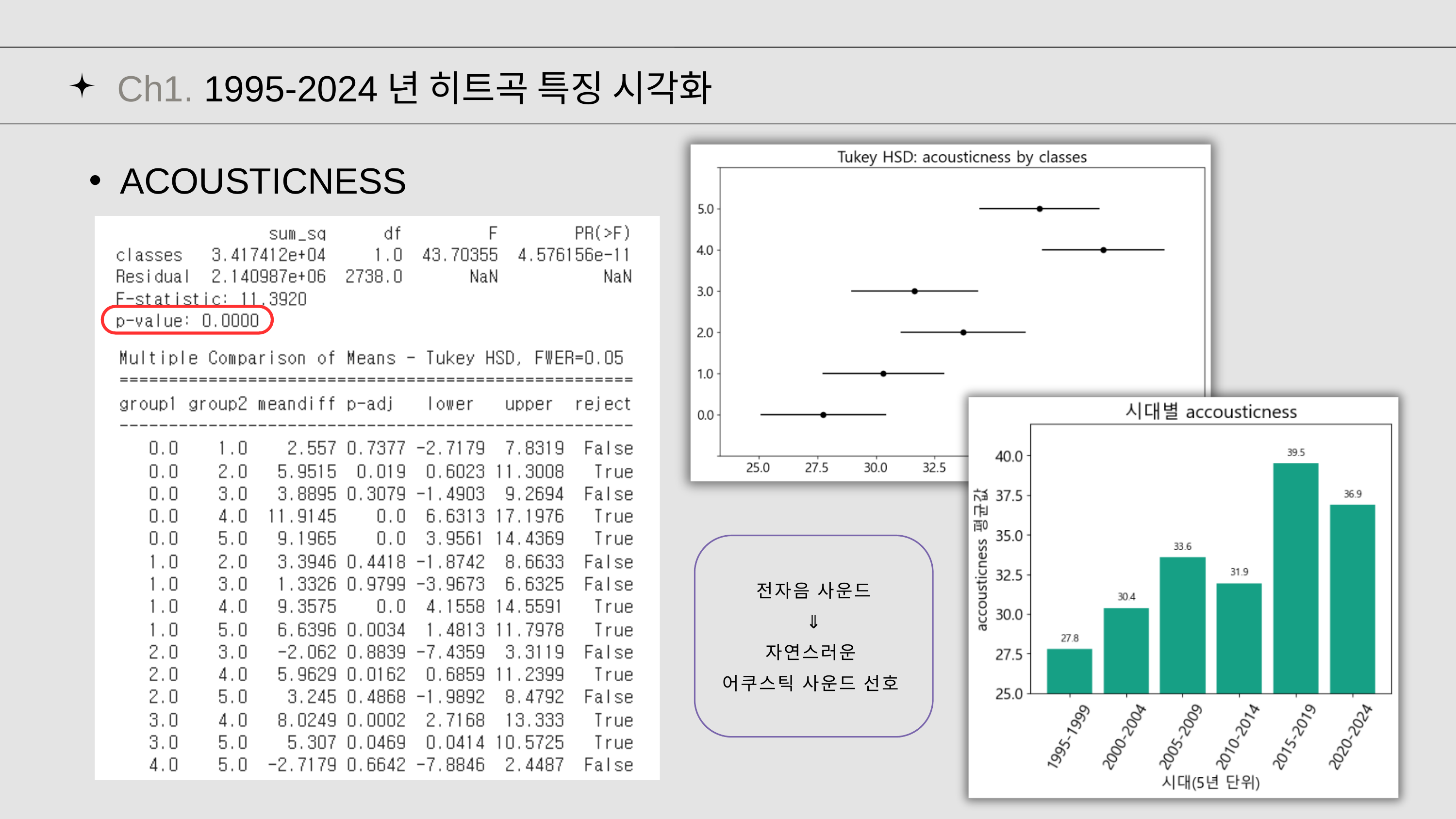

Ch1. 1995-2024년 히트곡 특징 시각화

ACOUSTICNESS

전자음 사운드
⇓
자연스러운
어쿠스틱 사운드 선호